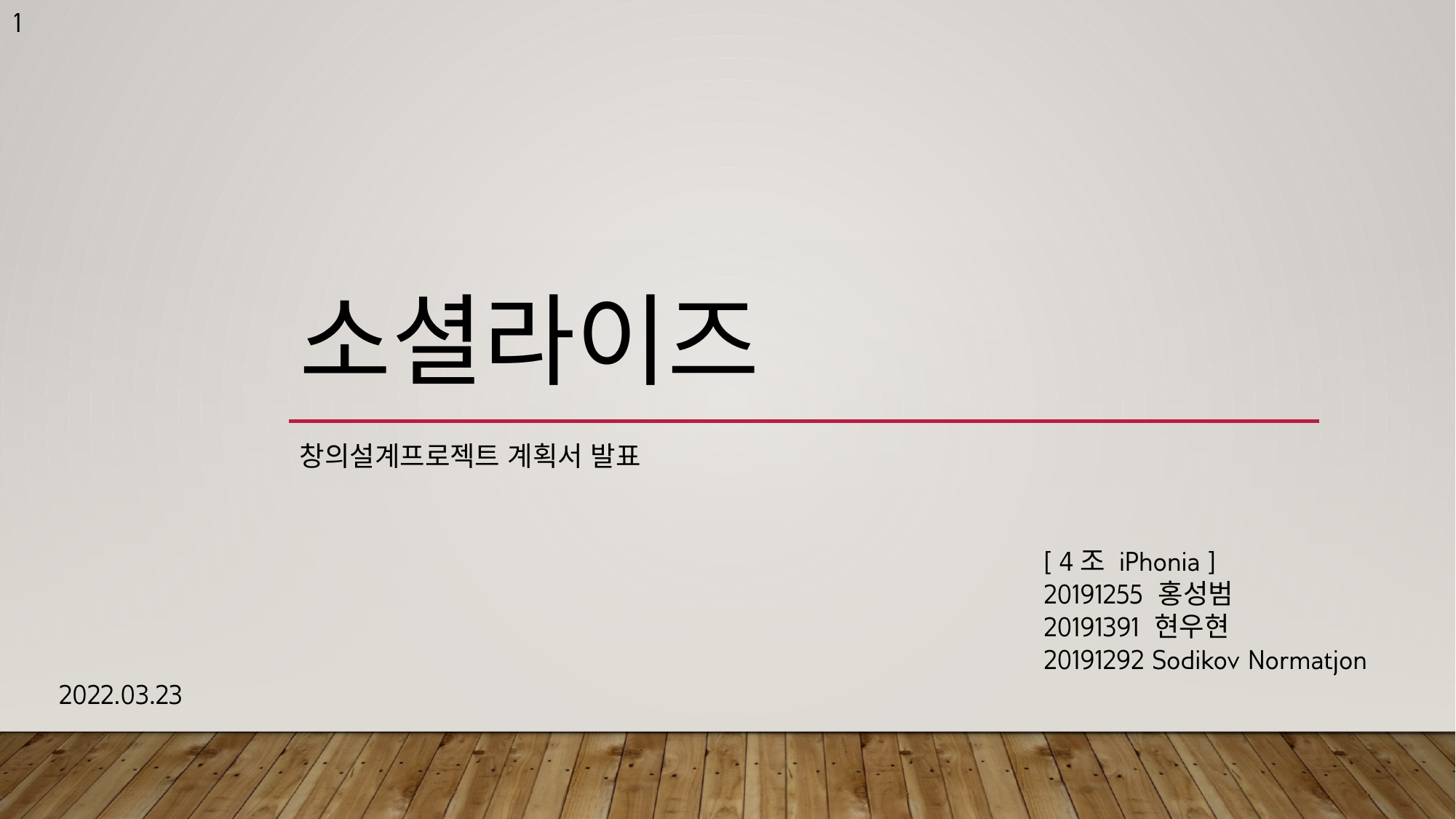

1
# 소셜라이즈
창의설계프로젝트 계획서 발표
[ 4조 iPhonia ]
20191255 홍성범
20191391 현우현
20191292 Sodikov Normatjon
2022.03.23